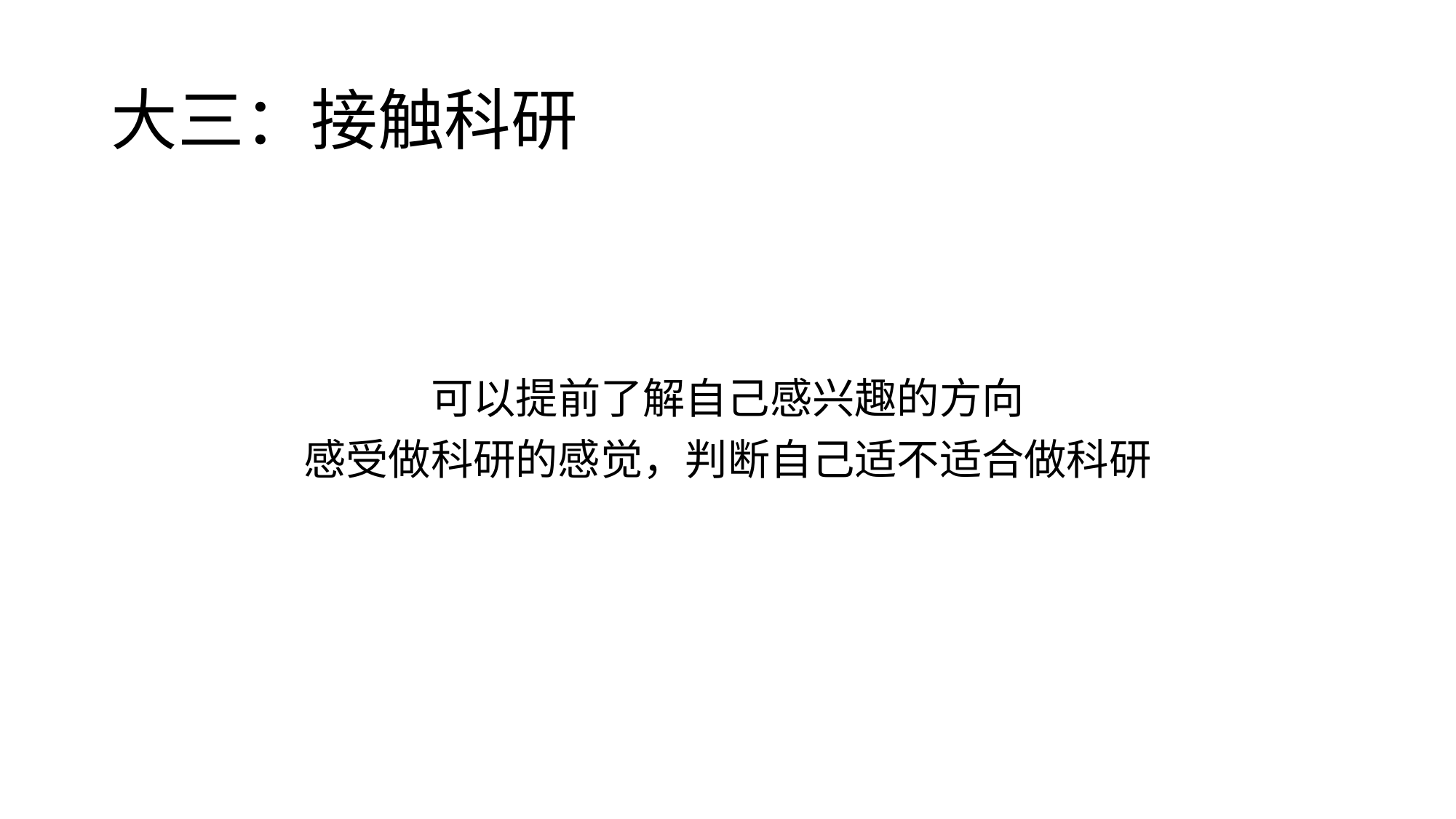

# 大三：接触科研
可以提前了解自己感兴趣的方向
感受做科研的感觉，判断自己适不适合做科研